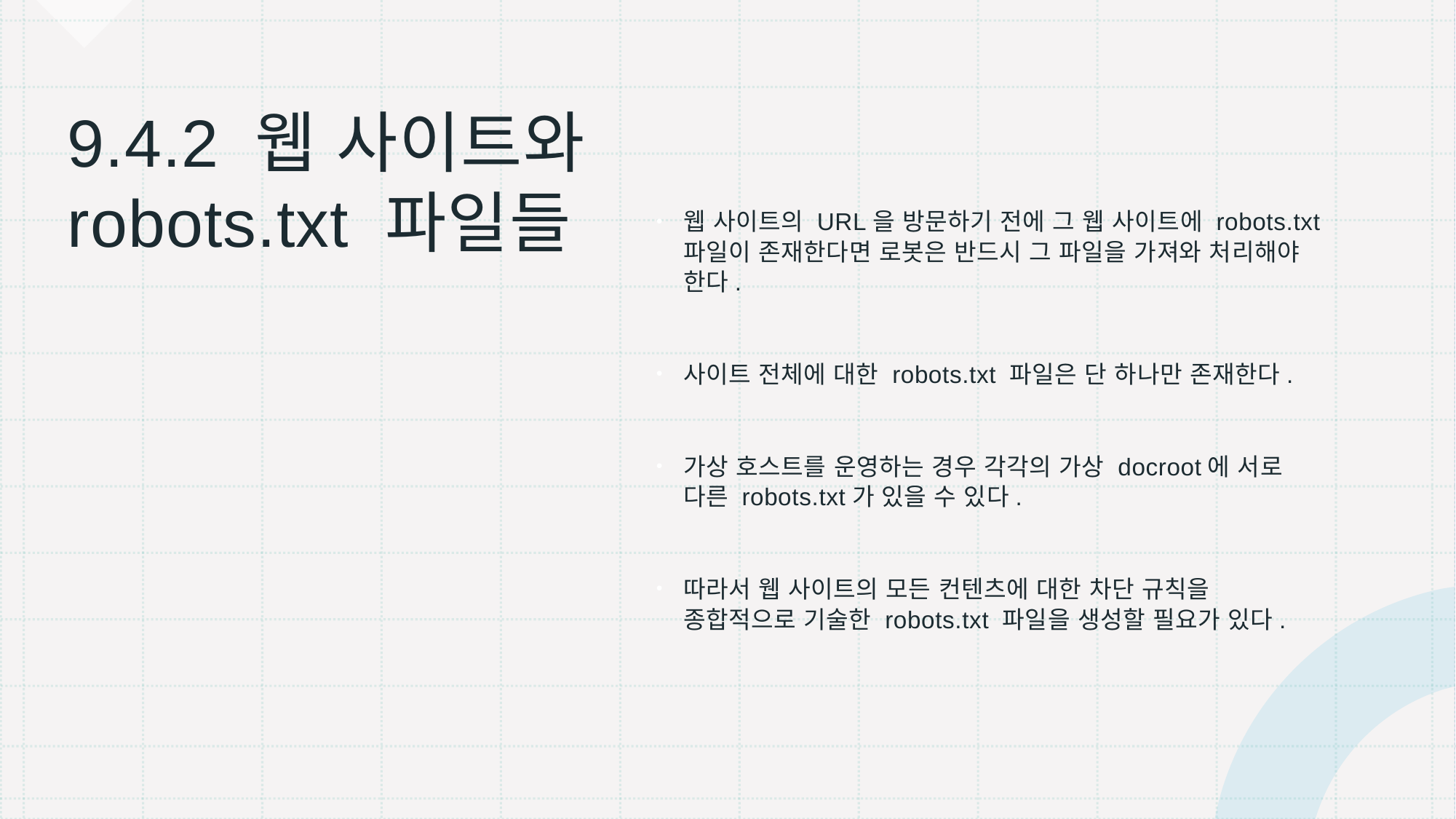

웹 사이트의 URL을 방문하기 전에 그 웹 사이트에 robots.txt 파일이 존재한다면 로봇은 반드시 그 파일을 가져와 처리해야 한다.

사이트 전체에 대한 robots.txt 파일은 단 하나만 존재한다.

가상 호스트를 운영하는 경우 각각의 가상 docroot에 서로 다른 robots.txt가 있을 수 있다.

따라서 웹 사이트의 모든 컨텐츠에 대한 차단 규칙을 종합적으로 기술한 robots.txt 파일을 생성할 필요가 있다.
# 9.4.2 웹 사이트와 robots.txt 파일들